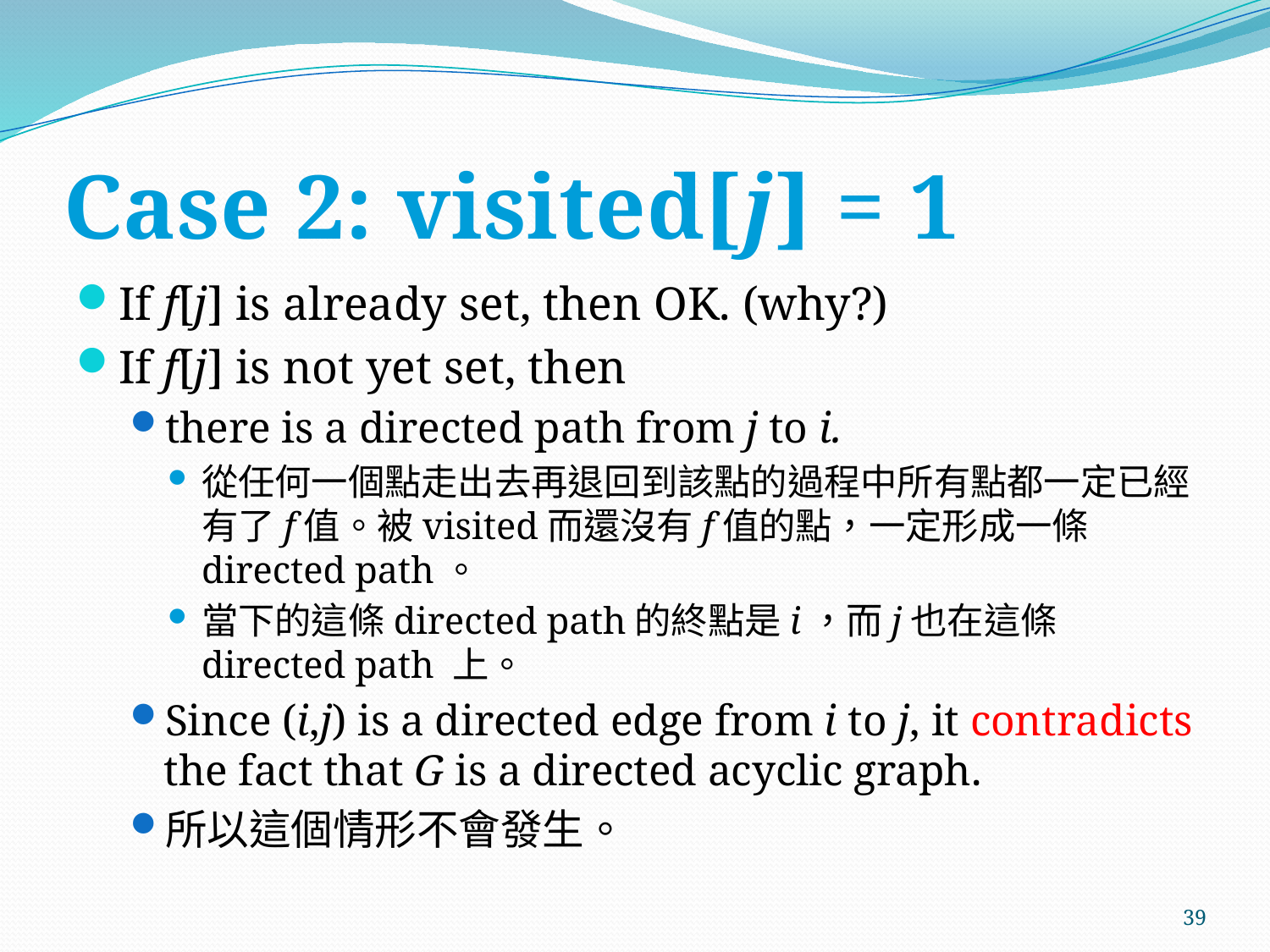

# Case 2: visited[j] = 1
If f[j] is already set, then OK. (why?)
If f[j] is not yet set, then
there is a directed path from j to i.
從任何一個點走出去再退回到該點的過程中所有點都一定已經有了f值。被visited而還沒有f值的點，一定形成一條directed path。
當下的這條directed path的終點是i，而j也在這條directed path 上。
Since (i,j) is a directed edge from i to j, it contradicts the fact that G is a directed acyclic graph.
所以這個情形不會發生。
39